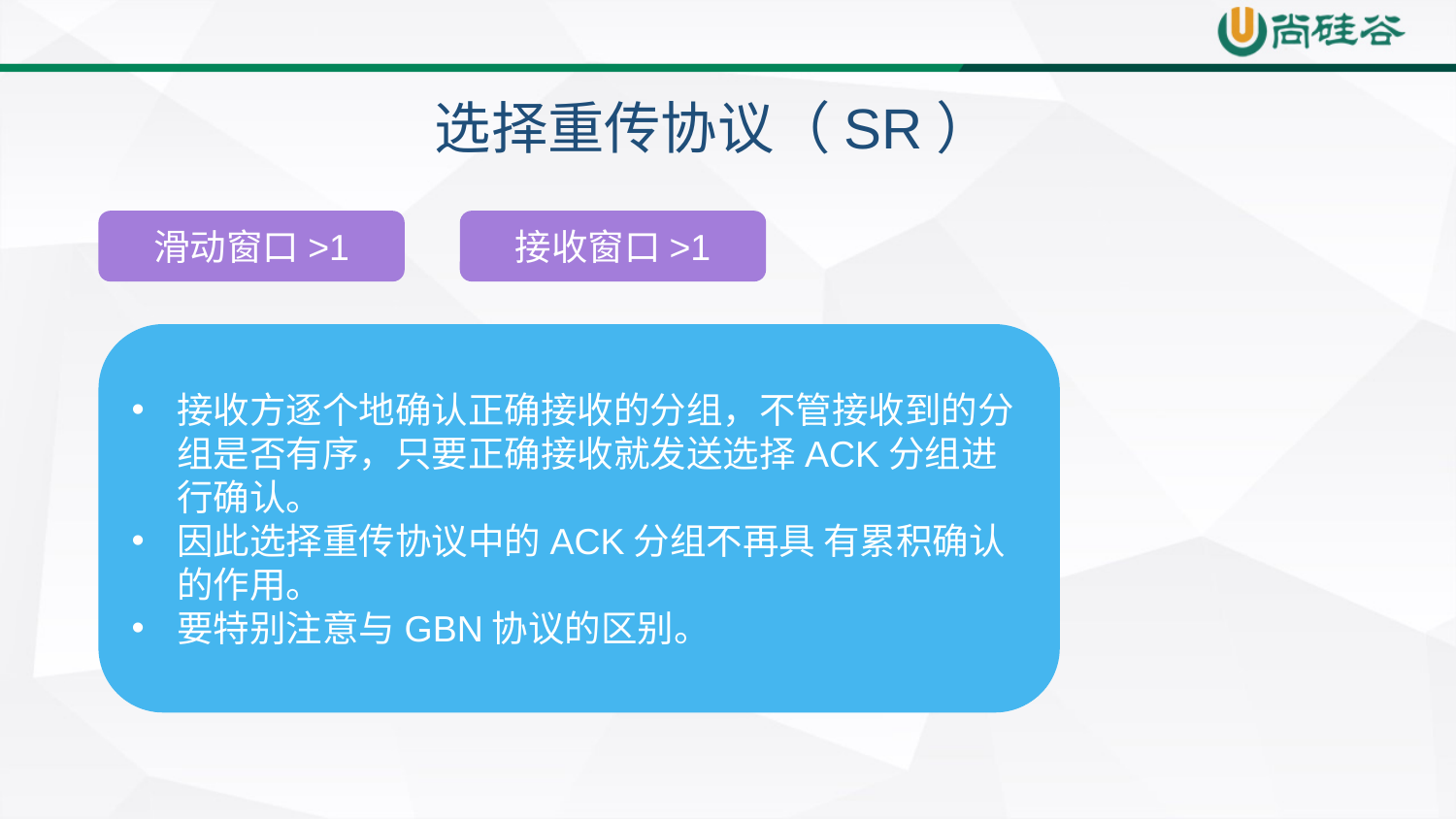

选择重传协议（SR）
接收窗口>1
滑动窗口>1
接收方逐个地确认正确接收的分组，不管接收到的分组是否有序，只要正确接收就发送选择ACK分组进行确认。
因此选择重传协议中的ACK分组不再具 有累积确认的作用。
要特别注意与GBN协议的区别。